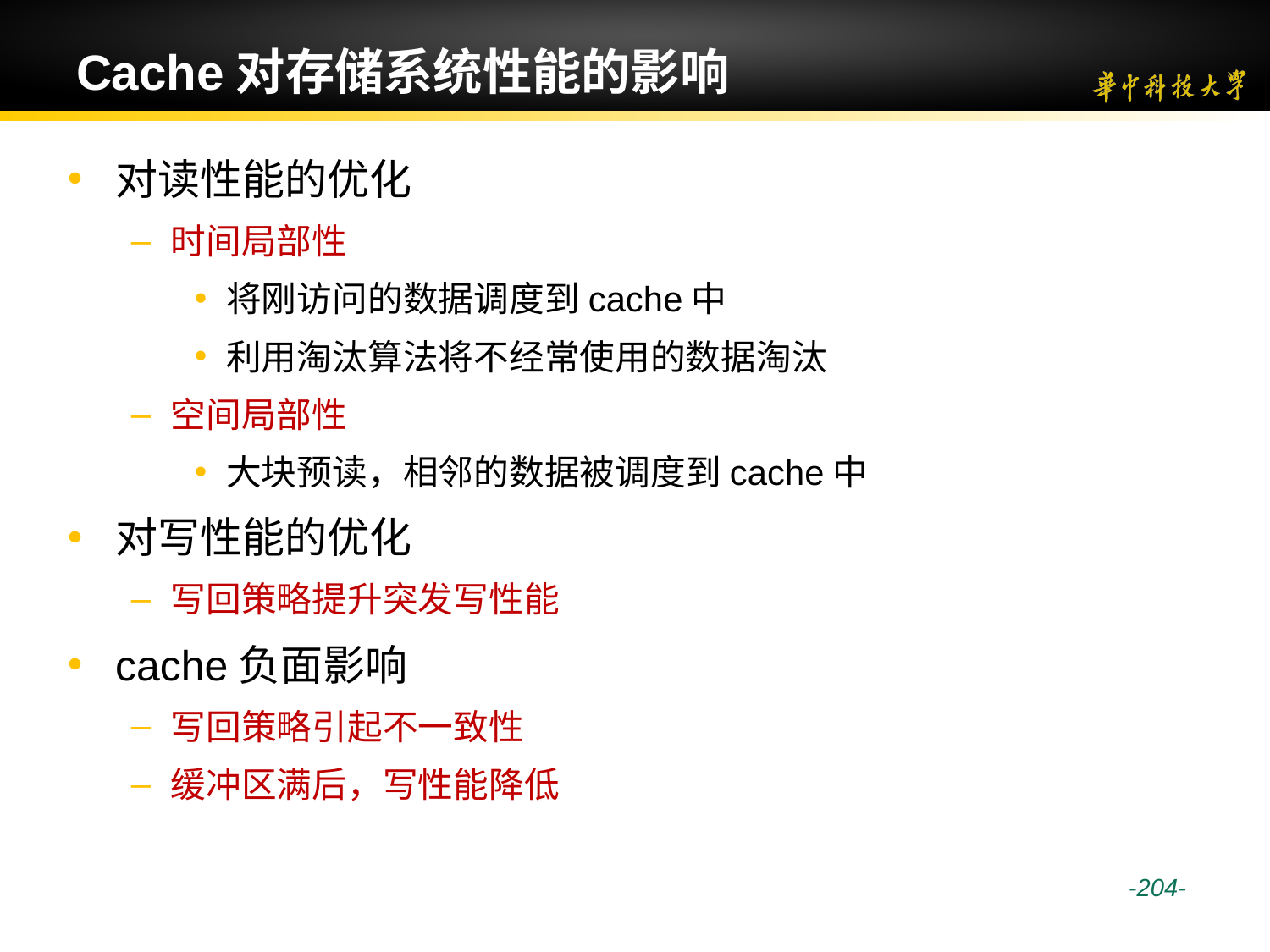

# Cache对存储系统性能的影响
对读性能的优化
时间局部性
将刚访问的数据调度到cache中
利用淘汰算法将不经常使用的数据淘汰
空间局部性
大块预读，相邻的数据被调度到cache中
对写性能的优化
写回策略提升突发写性能
cache负面影响
写回策略引起不一致性
缓冲区满后，写性能降低

 -204-